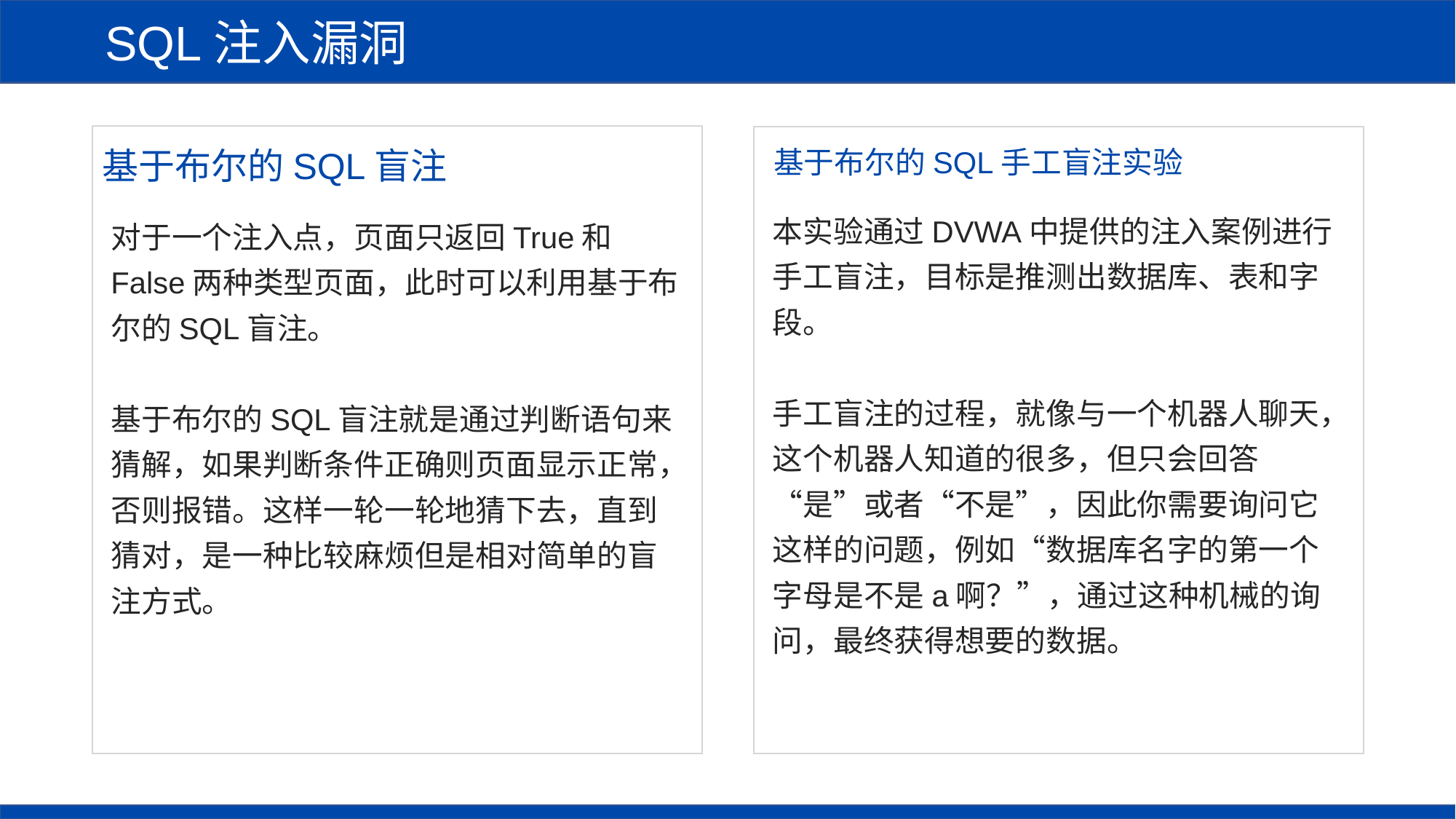

SQL注入漏洞

基于布尔的SQL手工盲注实验
基于布尔的SQL盲注

本实验通过DVWA中提供的注入案例进行手工盲注，目标是推测出数据库、表和字段。

手工盲注的过程，就像与一个机器人聊天，这个机器人知道的很多，但只会回答“是”或者“不是”，因此你需要询问它这样的问题，例如“数据库名字的第一个字母是不是a啊？”，通过这种机械的询问，最终获得想要的数据。
对于一个注入点，页面只返回True和False两种类型页面，此时可以利用基于布尔的SQL盲注。

基于布尔的SQL盲注就是通过判断语句来猜解，如果判断条件正确则页面显示正常，否则报错。这样一轮一轮地猜下去，直到猜对，是一种比较麻烦但是相对简单的盲注方式。